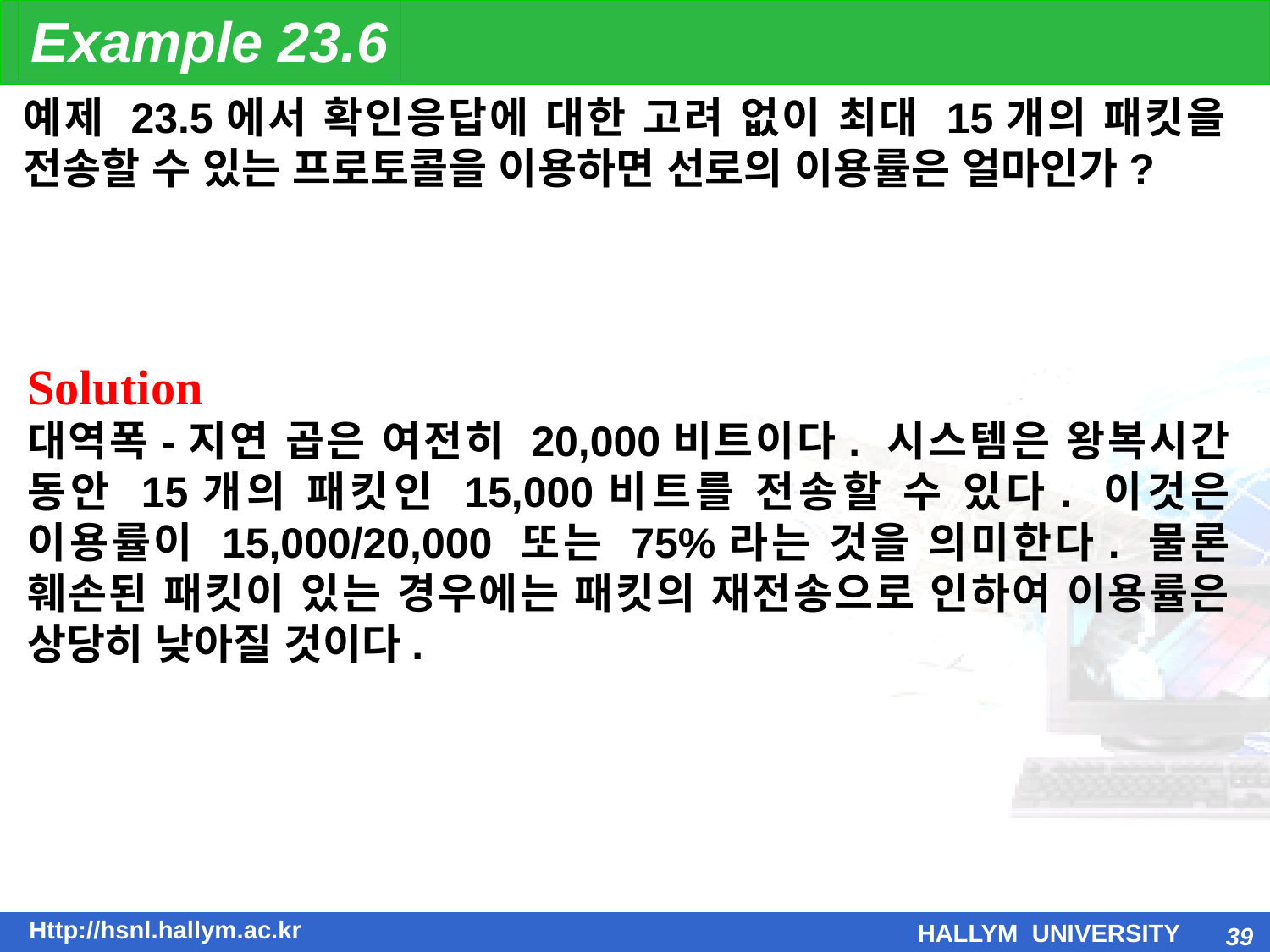

Example 23.6
예제 23.5에서 확인응답에 대한 고려 없이 최대 15개의 패킷을 전송할 수 있는 프로토콜을 이용하면 선로의 이용률은 얼마인가?
Solution
대역폭-지연 곱은 여전히 20,000비트이다. 시스템은 왕복시간 동안 15개의 패킷인 15,000비트를 전송할 수 있다. 이것은 이용률이 15,000/20,000 또는 75%라는 것을 의미한다. 물론 훼손된 패킷이 있는 경우에는 패킷의 재전송으로 인하여 이용률은 상당히 낮아질 것이다.
39